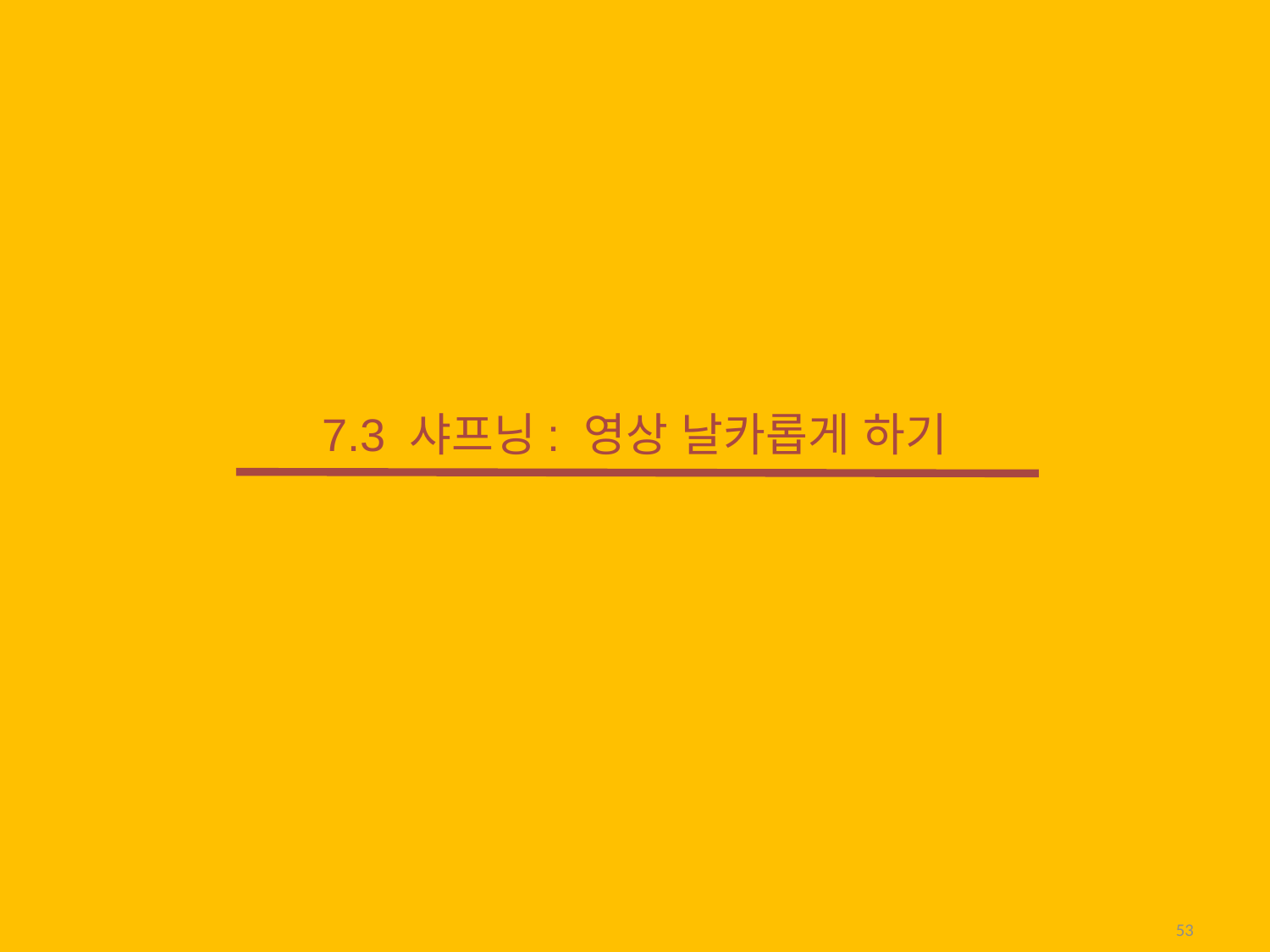

# 7.3 샤프닝: 영상 날카롭게 하기
53